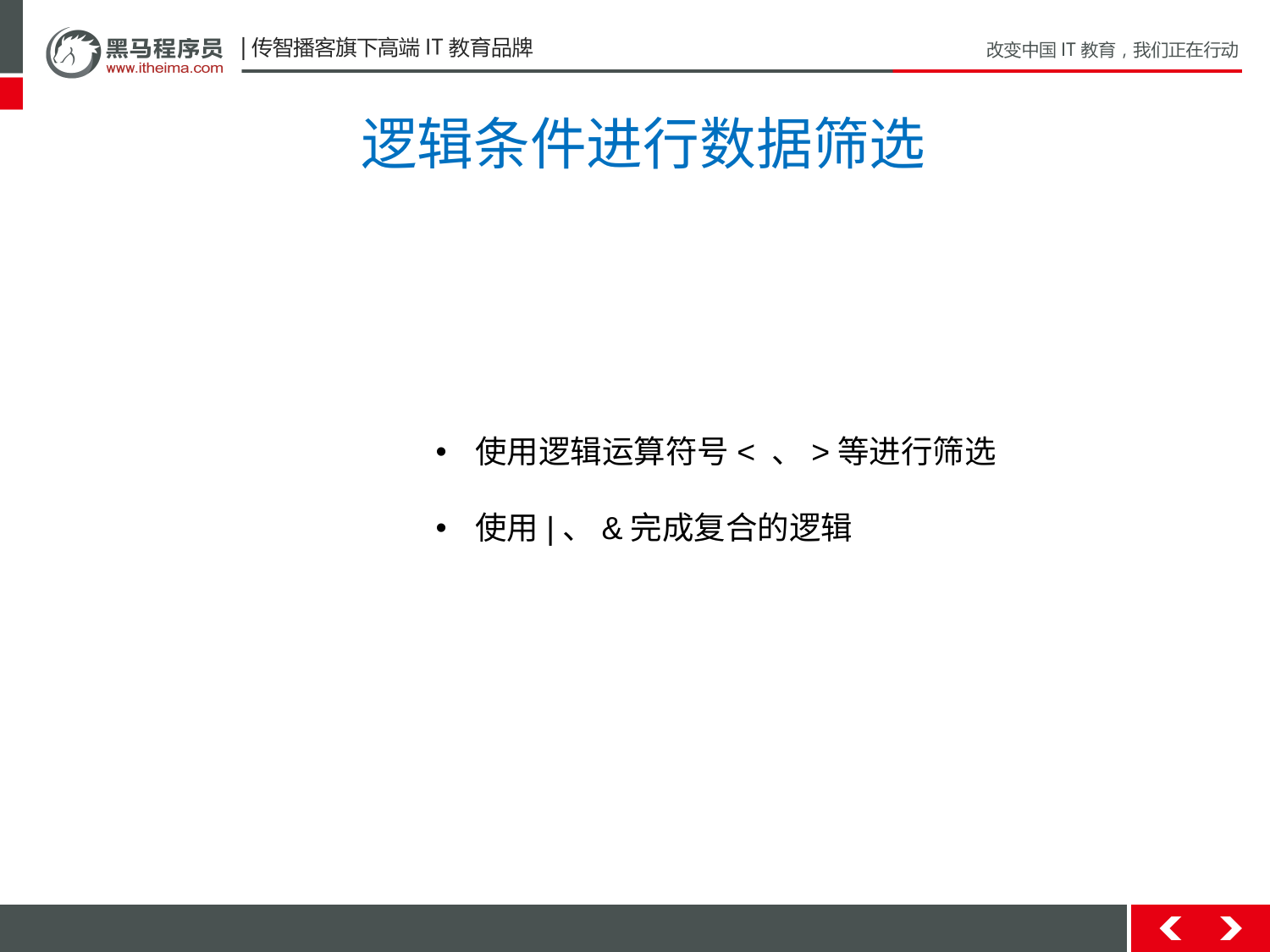

# 逻辑条件进行数据筛选
使用逻辑运算符号< 、>等进行筛选

使用|、&完成复合的逻辑